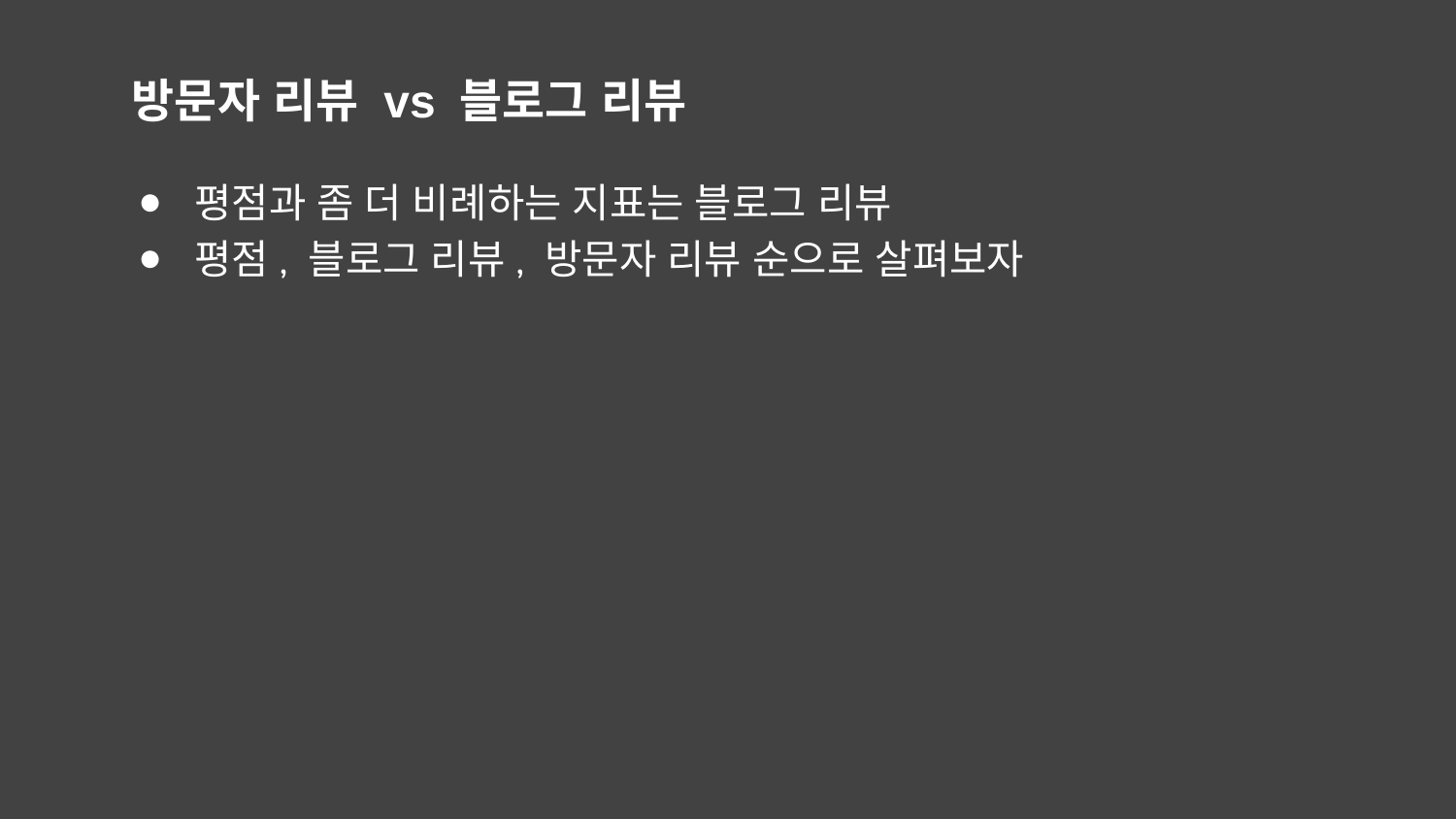

# 방문자 리뷰 vs 블로그 리뷰
평점과 좀 더 비례하는 지표는 블로그 리뷰
평점, 블로그 리뷰, 방문자 리뷰 순으로 살펴보자